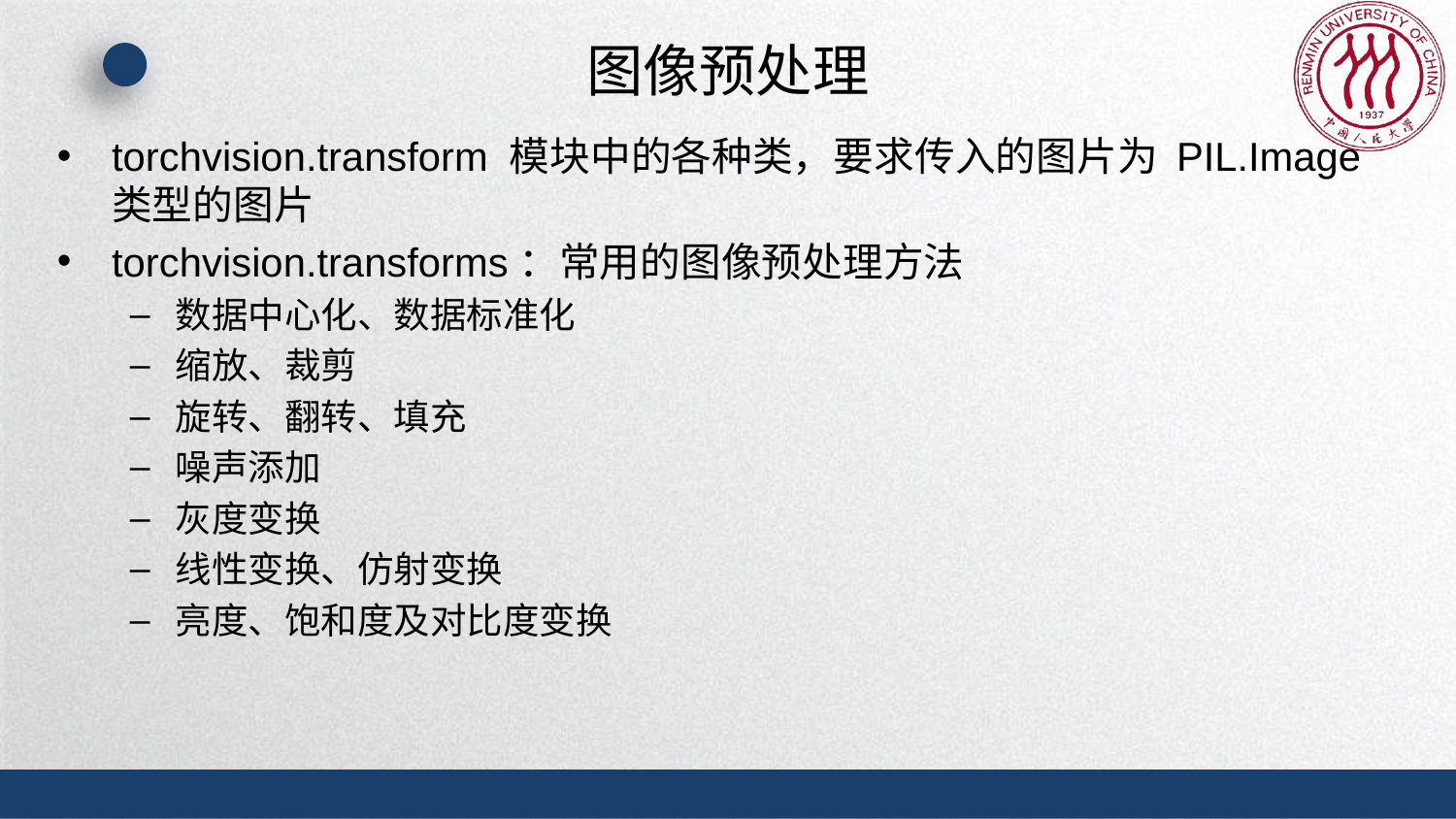

# 图像预处理
torchvision.transform 模块中的各种类，要求传入的图片为 PIL.Image 类型的图片
torchvision.transforms：常用的图像预处理方法
数据中心化、数据标准化
缩放、裁剪
旋转、翻转、填充
噪声添加
灰度变换
线性变换、仿射变换
亮度、饱和度及对比度变换